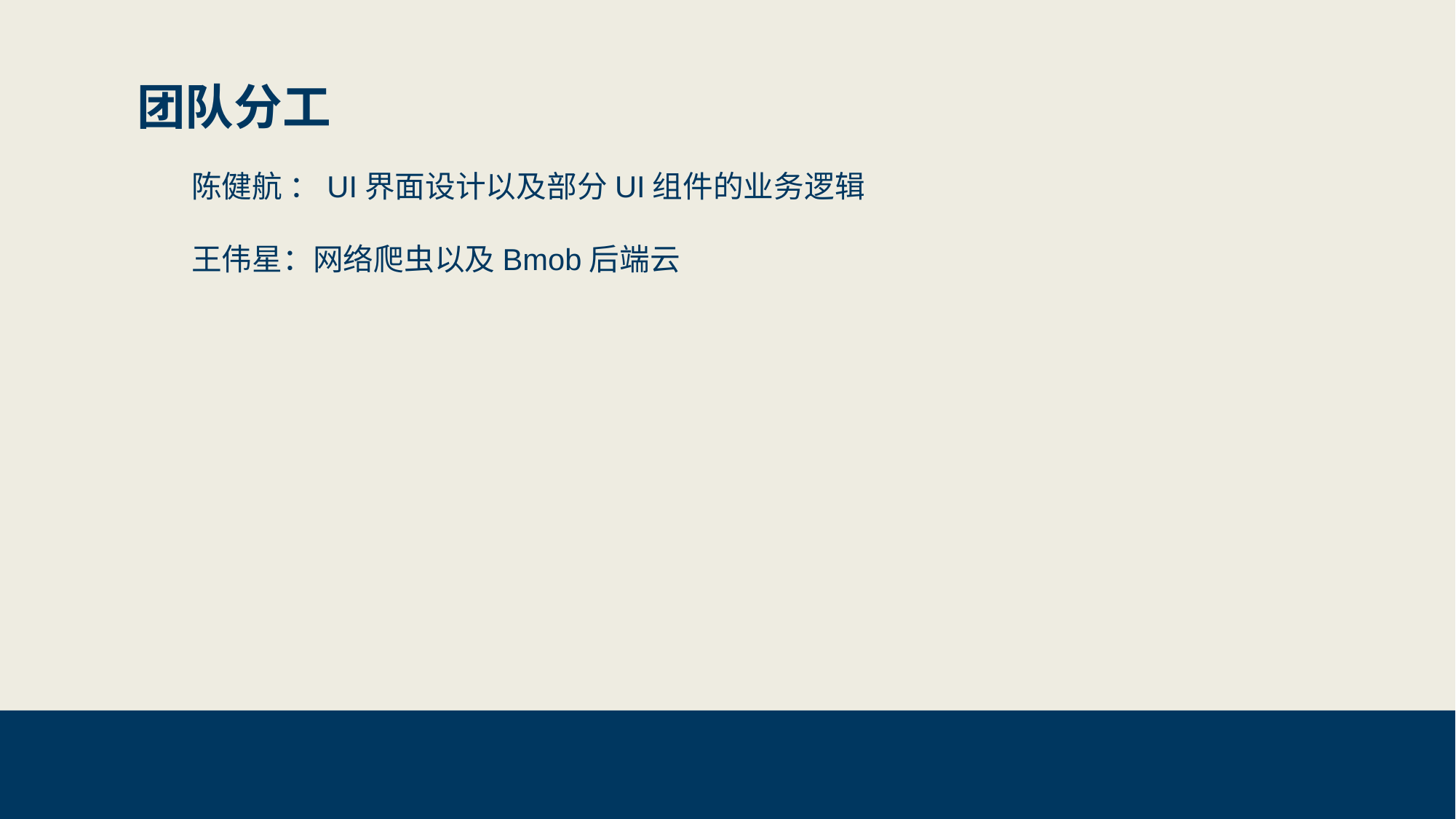

团队分工

陈健航 ：UI界面设计以及部分UI组件的业务逻辑

王伟星：网络爬虫以及Bmob后端云

14